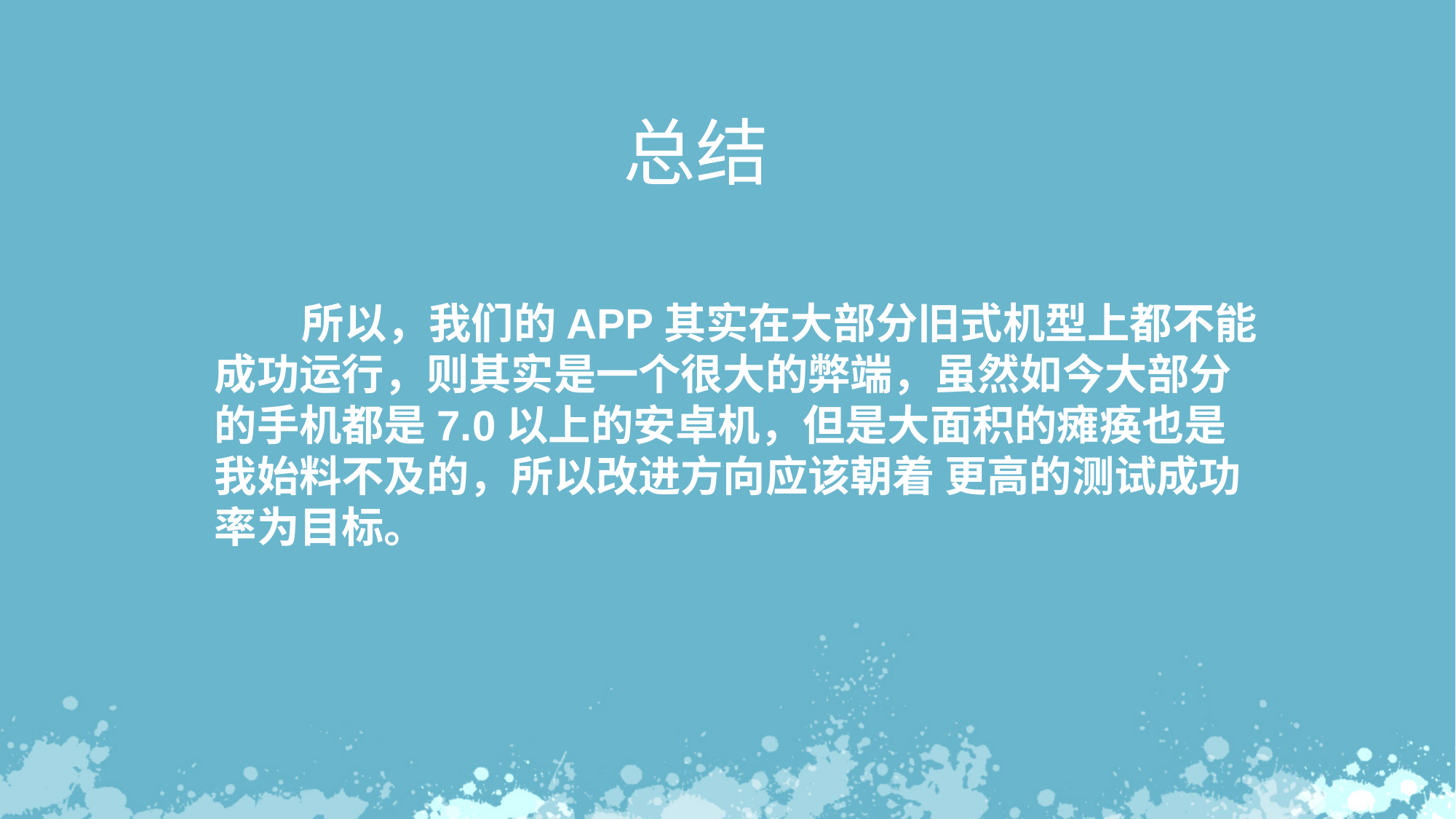

总结
        所以，我们的APP其实在大部分旧式机型上都不能成功运行，则其实是一个很大的弊端，虽然如今大部分的手机都是7.0以上的安卓机，但是大面积的瘫痪也是我始料不及的，所以改进方向应该朝着 更高的测试成功率为目标。